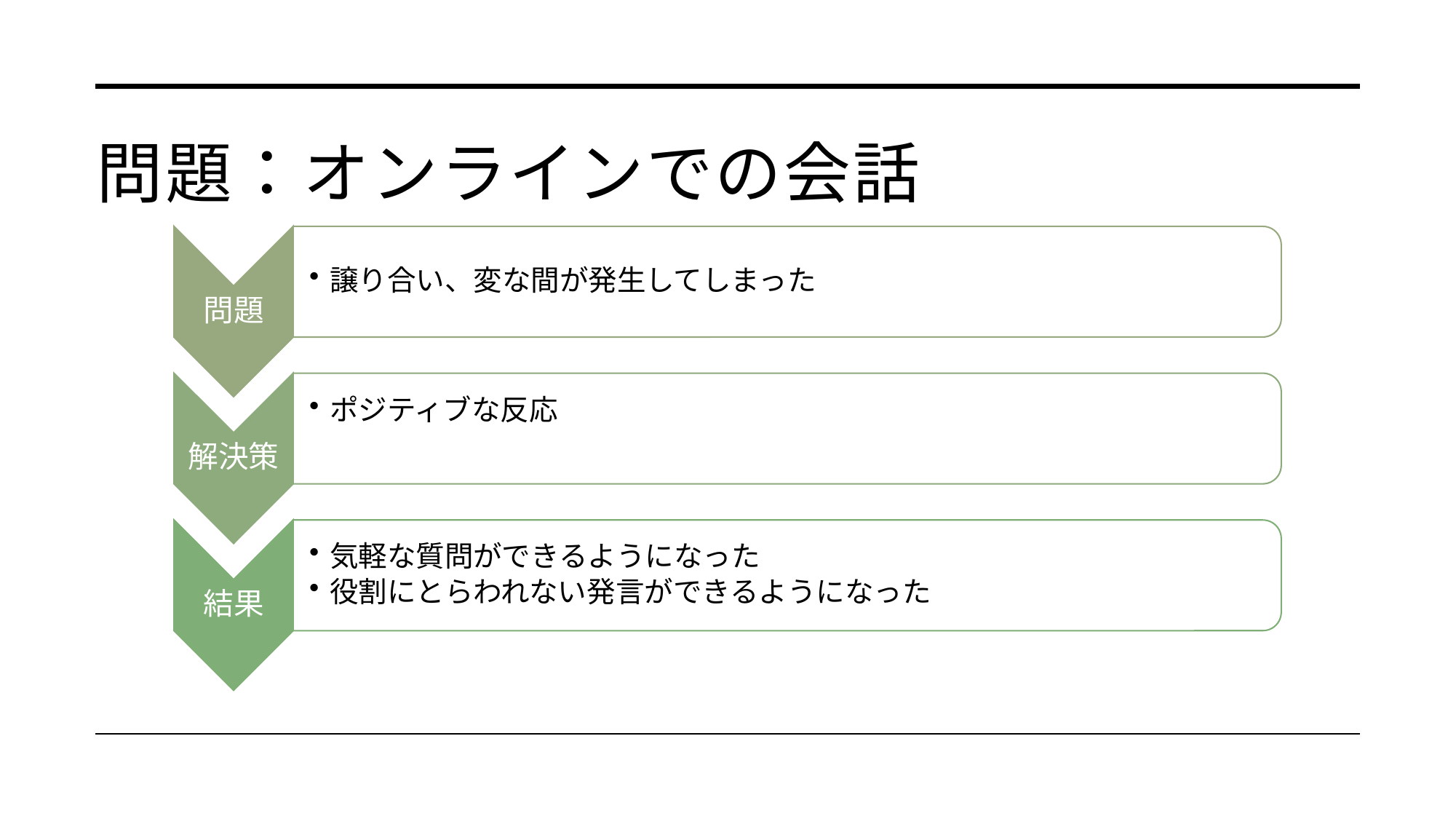

# 問題：オンラインでの会話
問題
譲り合い、変な間が発生してしまった
解決策
ポジティブな反応
結果
気軽な質問ができるようになった
役割にとらわれない発言ができるようになった